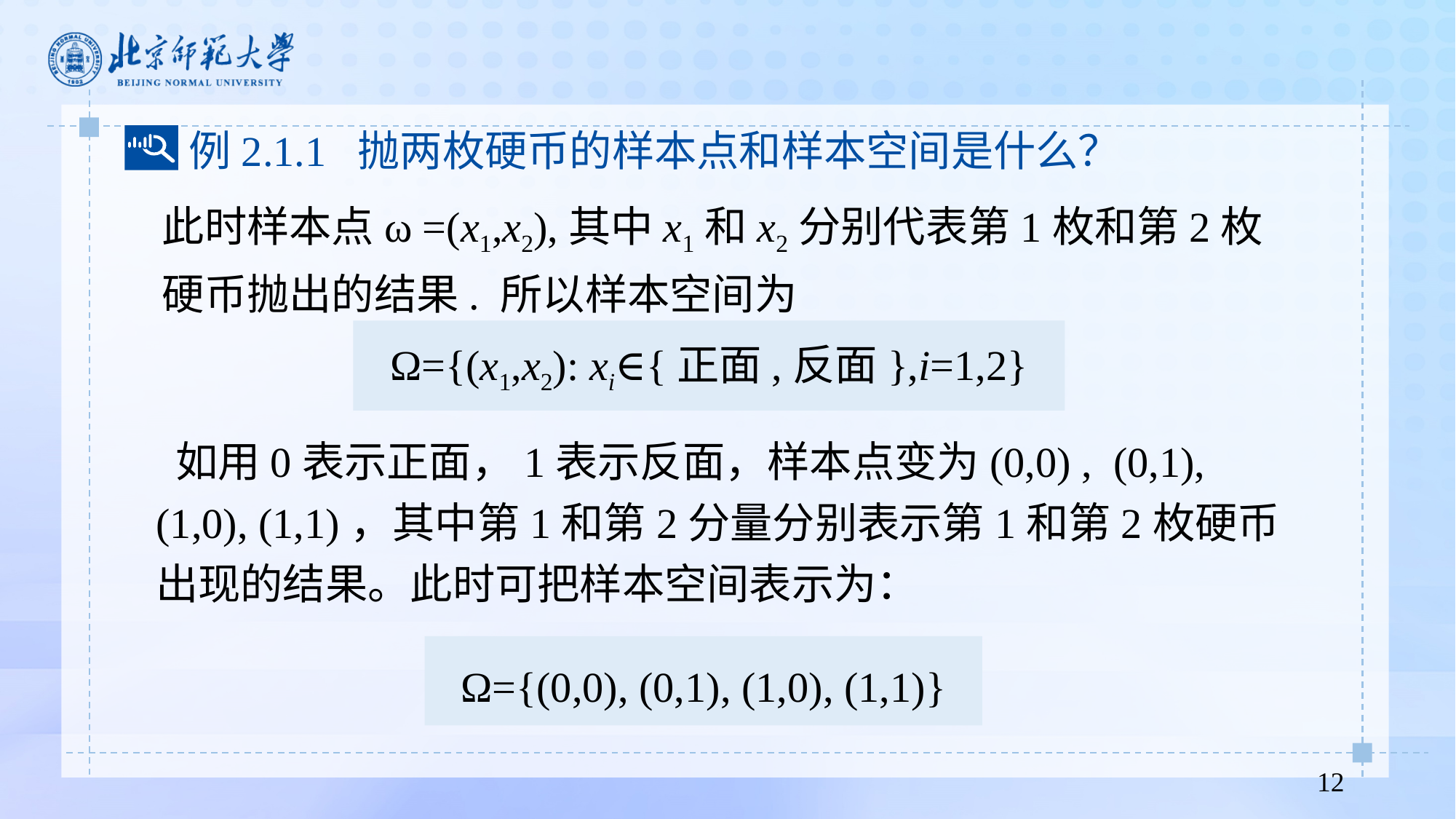

例2.1.1  抛两枚硬币的样本点和样本空间是什么？

此时样本点ω =(x1,x2),其中x1和x2分别代表第1枚和第2枚硬币抛出的结果. 所以样本空间为

Ω={(x1,x2): xi∈{正面,反面},i=1,2}
 如用0表示正面，1表示反面，样本点变为(0,0) ,  (0,1), (1,0), (1,1)，其中第1和第2分量分别表示第1和第2枚硬币出现的结果。此时可把样本空间表示为：

Ω={(0,0), (0,1), (1,0), (1,1)}
12